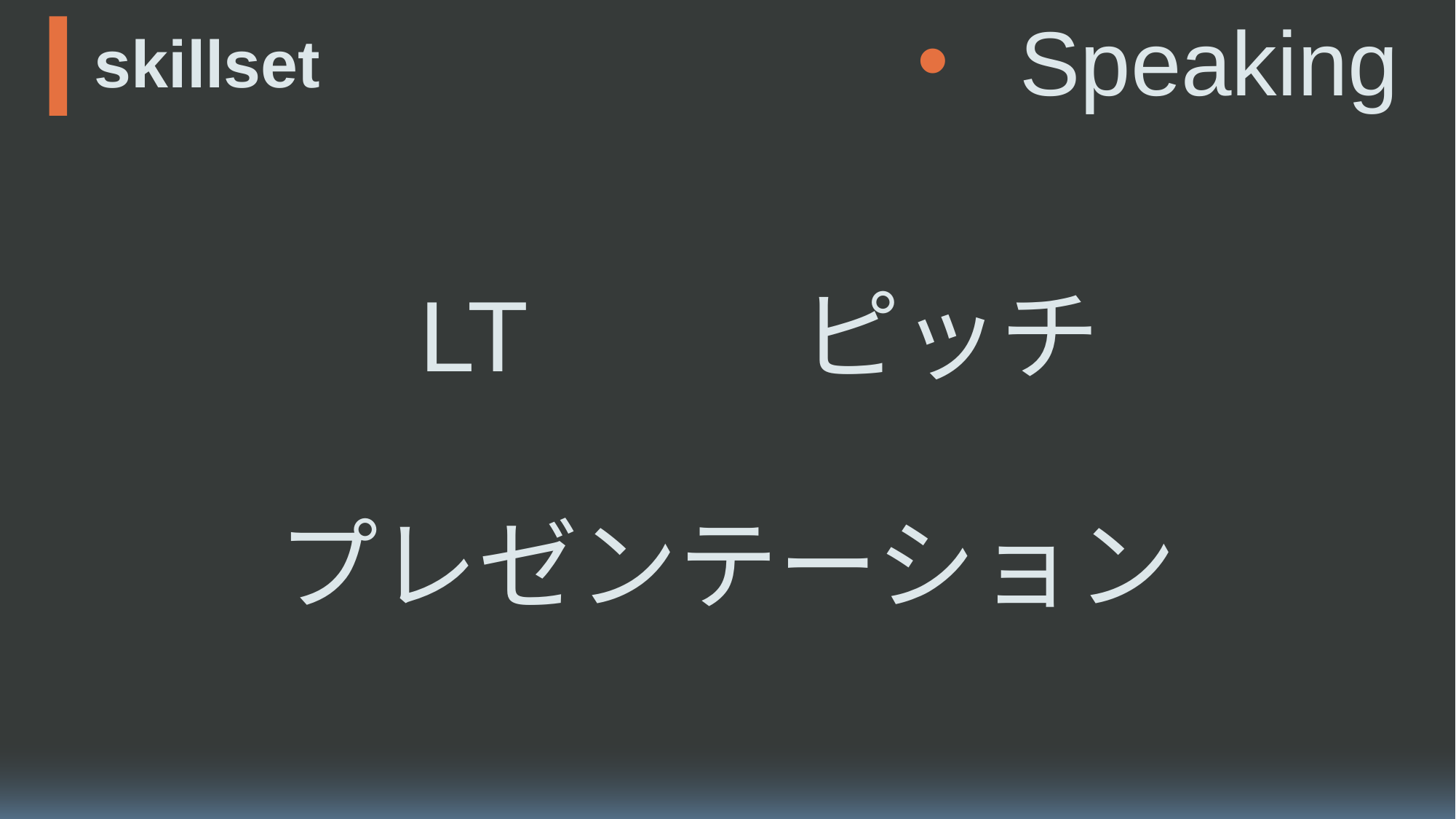

Programming
Design
Speaking
# skillset
intro
LT
ピッチ
skillset
プレゼンテーション
I hope you…
at last
Other